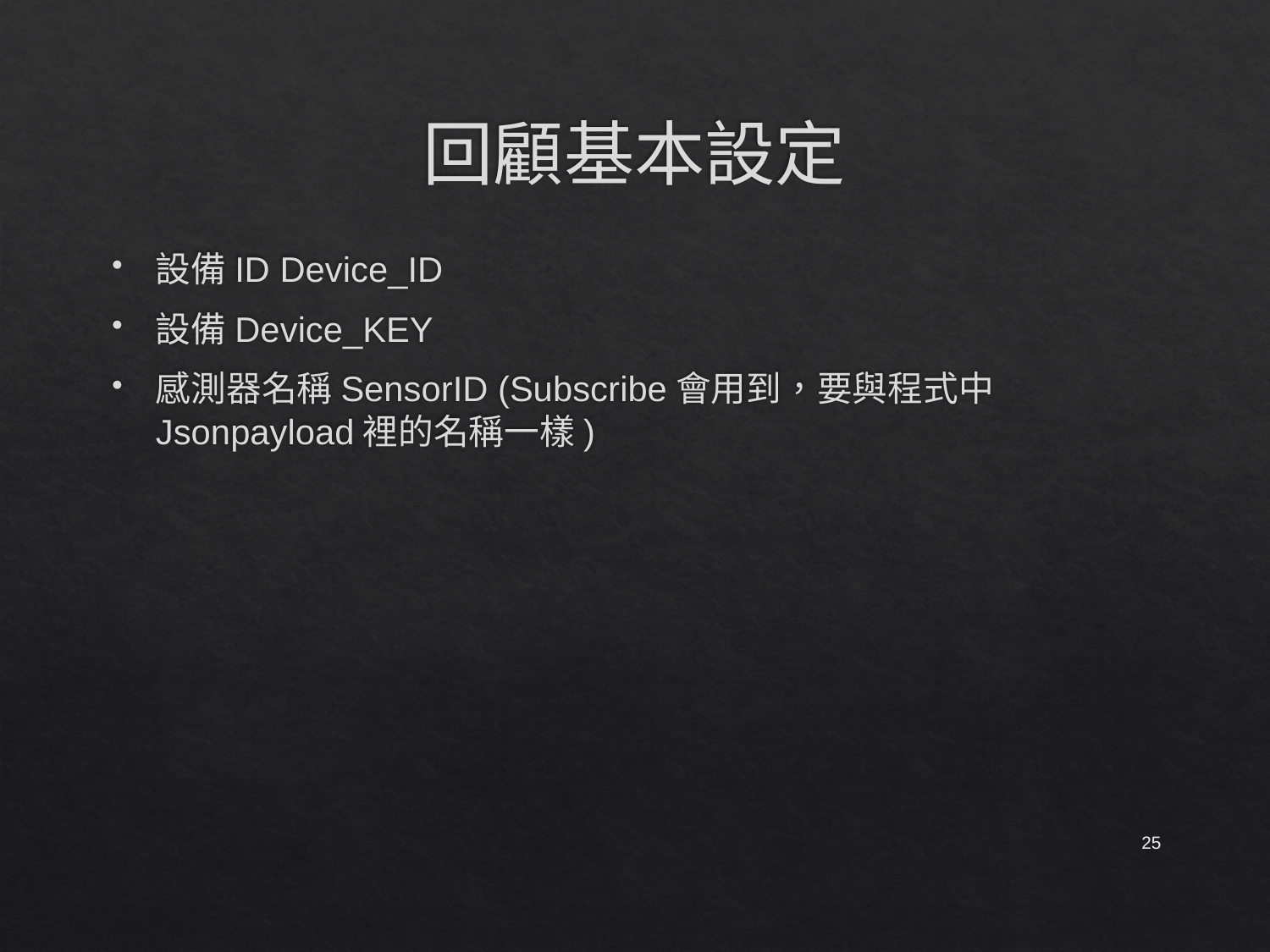

# 回顧基本設定
設備ID Device_ID
設備Device_KEY
感測器名稱SensorID (Subscribe會用到，要與程式中Jsonpayload裡的名稱一樣)
25